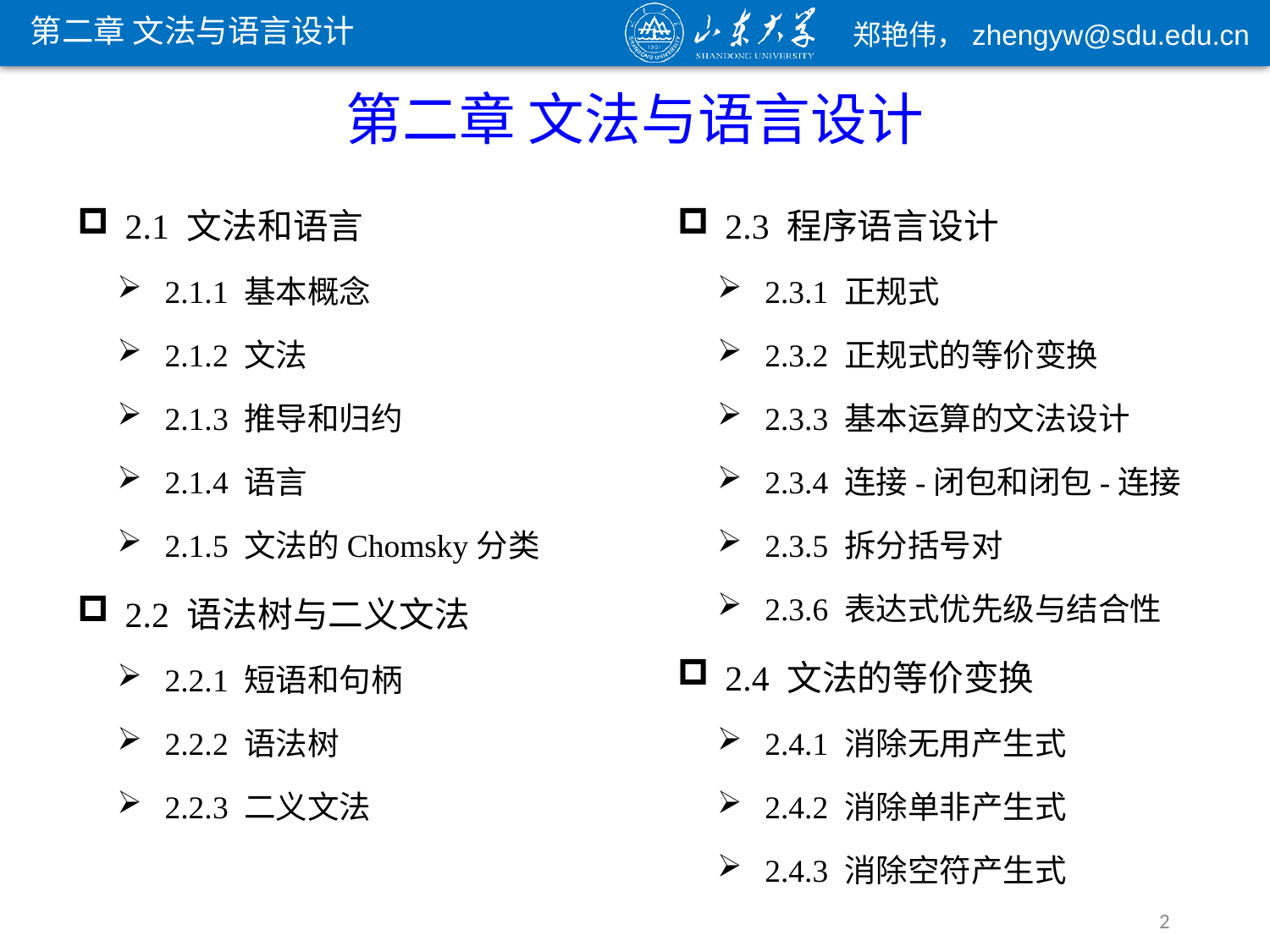

第二章 文法与语言设计
第二章 文法与语言设计
2.1 文法和语言
2.1.1 基本概念
2.1.2 文法
2.1.3 推导和归约
2.1.4 语言
2.1.5 文法的Chomsky分类
2.2 语法树与二义文法
2.2.1 短语和句柄
2.2.2 语法树
2.2.3 二义文法
2.3 程序语言设计
2.3.1 正规式
2.3.2 正规式的等价变换
2.3.3 基本运算的文法设计
2.3.4 连接-闭包和闭包-连接
2.3.5 拆分括号对
2.3.6 表达式优先级与结合性
2.4 文法的等价变换
2.4.1 消除无用产生式
2.4.2 消除单非产生式
2.4.3 消除空符产生式
2